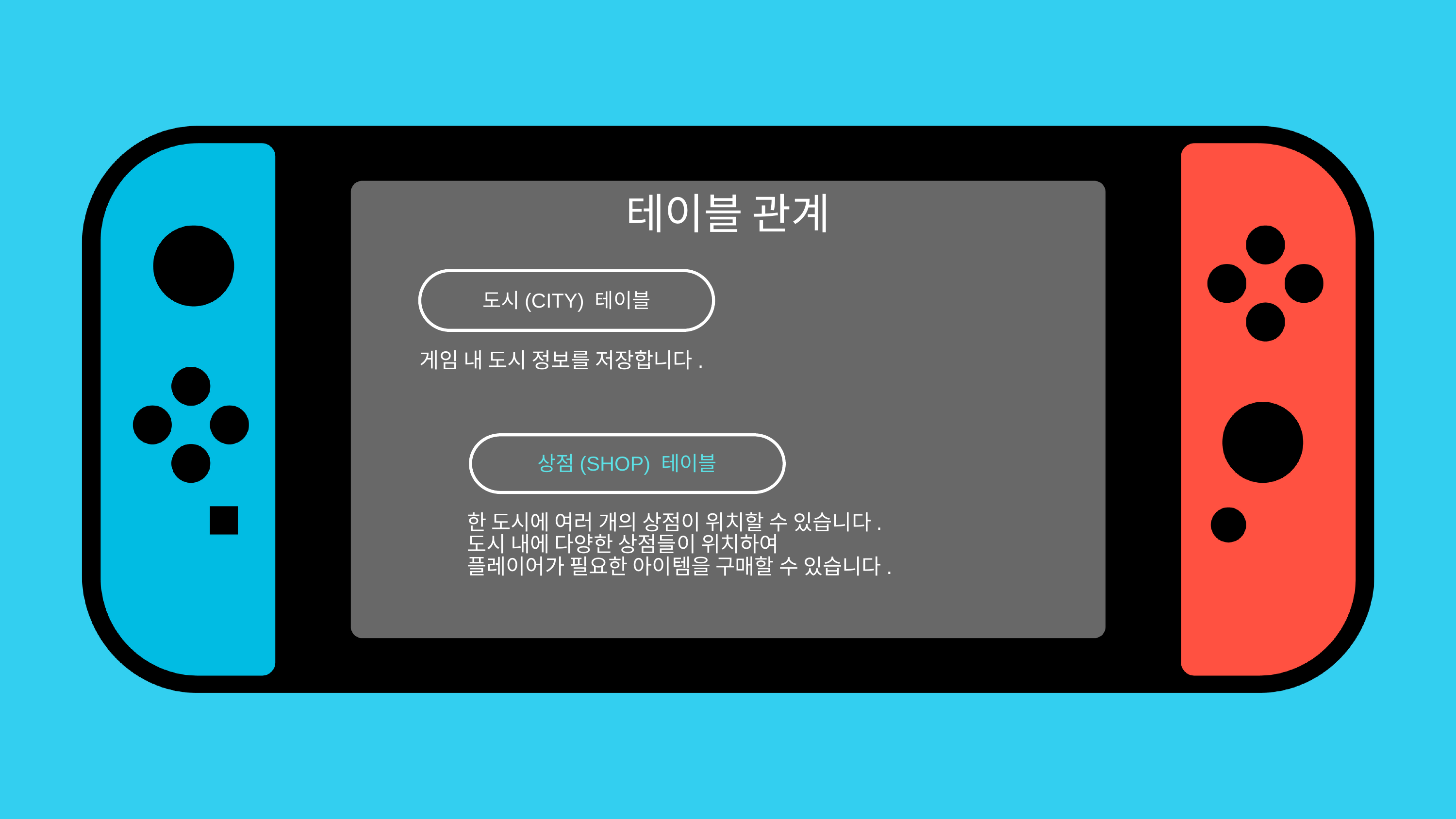

테이블 관계

도시(CITY) 테이블
게임 내 도시 정보를 저장합니다.

상점(SHOP) 테이블
한 도시에 여러 개의 상점이 위치할 수 있습니다.
도시 내에 다양한 상점들이 위치하여
플레이어가 필요한 아이템을 구매할 수 있습니다.